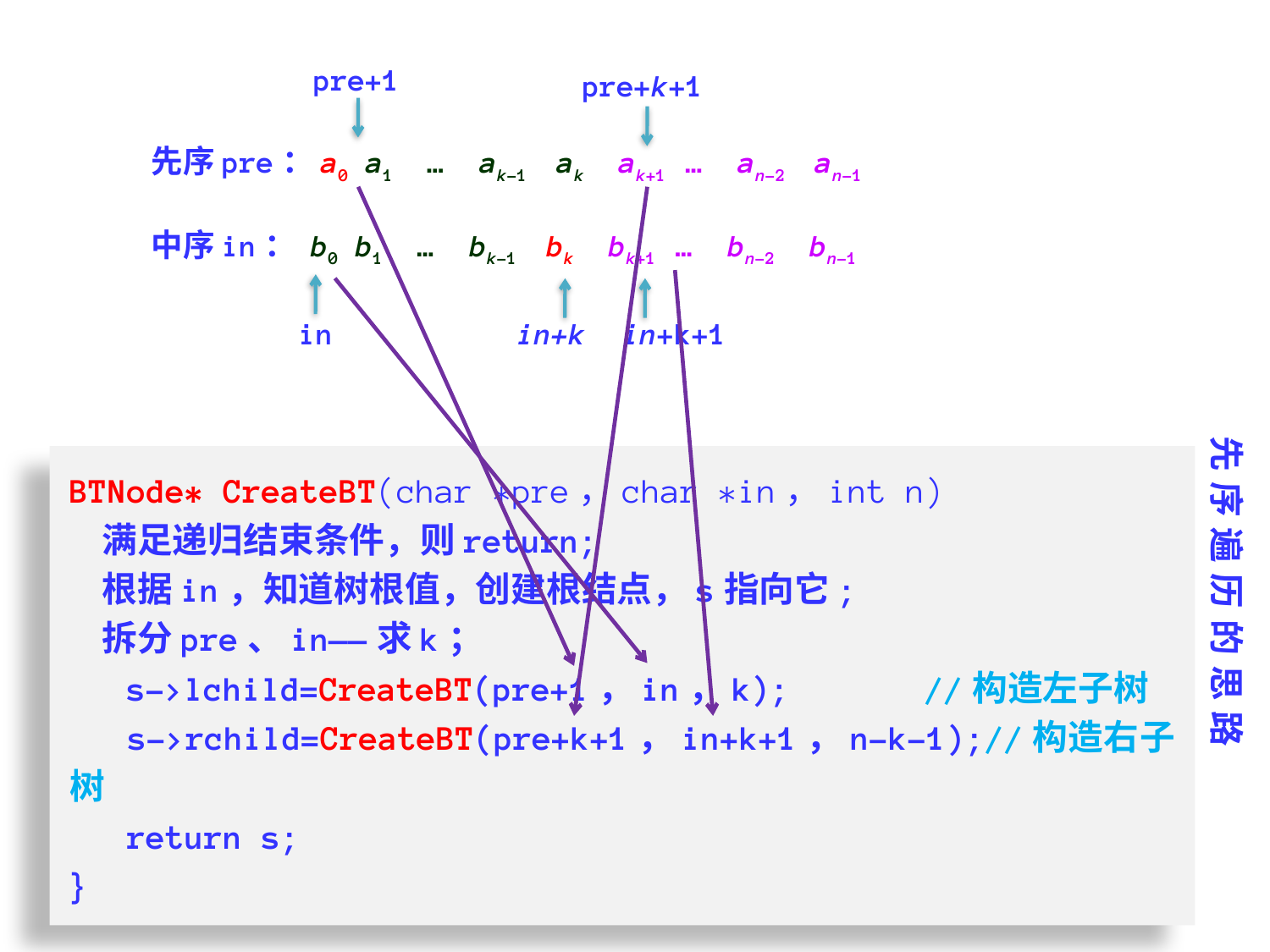

pre+1
pre+k+1
先序pre：a0 a1  …  ak-1   ak  ak+1  …  an-2   an-1
中序in： b0 b1  …  bk-1   bk  bk+1  …  bn-2  bn-1
in
in+k
in+k+1
先序遍历的思路
BTNode* CreateBT(char *pre，char *in，int n)
   满足递归结束条件，则return;
   根据in，知道树根值，创建根结点，s指向它;
   拆分pre、in——求k；
   s->lchild=CreateBT(pre+1，in，k);       //构造左子树
   s->rchild=CreateBT(pre+k+1，in+k+1，n-k-1);//构造右子树
   return s;
}